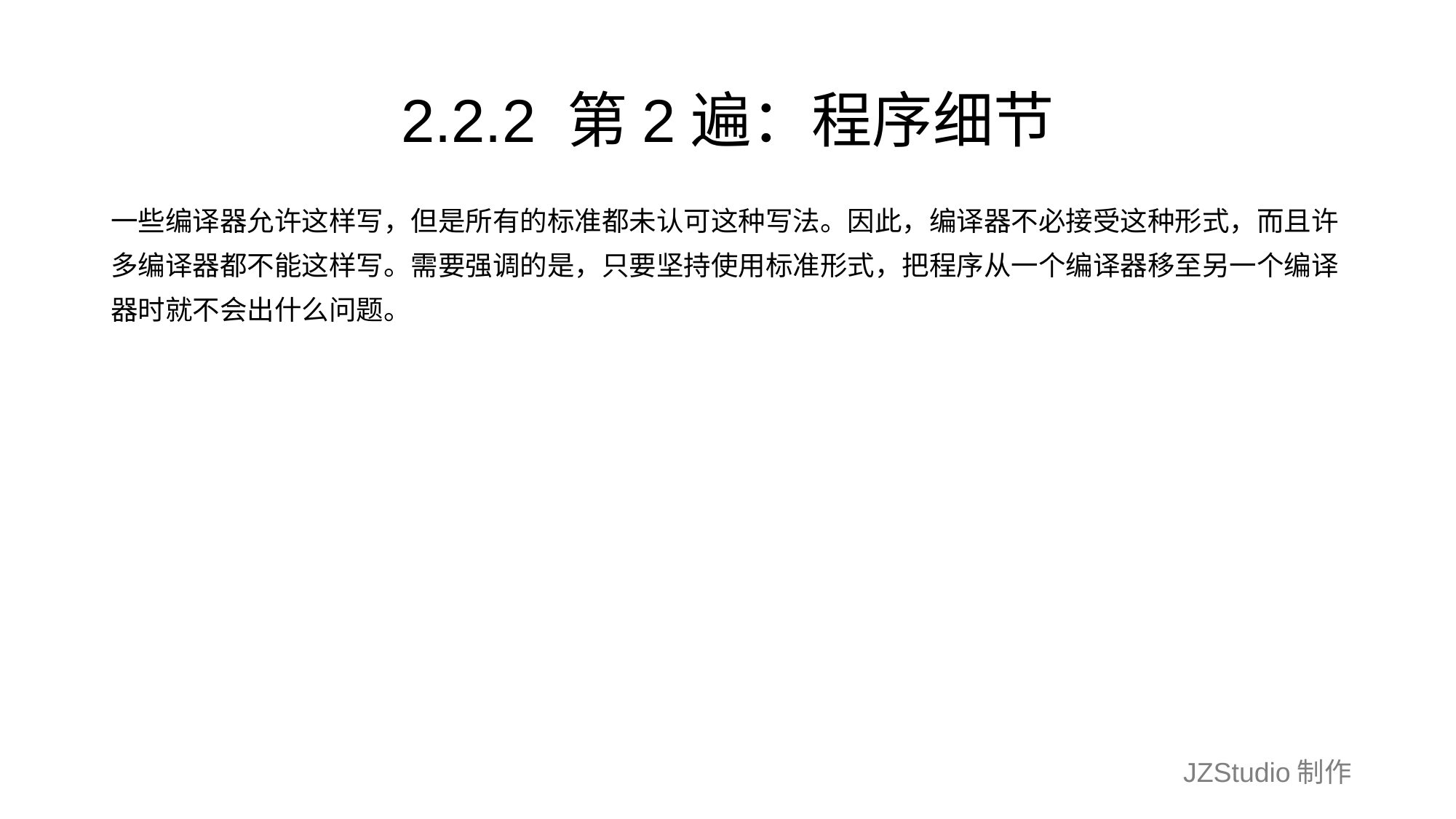

# 2.2.2 第2遍：程序细节
一些编译器允许这样写，但是所有的标准都未认可这种写法。因此，编译器不必接受这种形式，而且许
多编译器都不能这样写。需要强调的是，只要坚持使用标准形式，把程序从一个编译器移至另一个编译
器时就不会出什么问题。